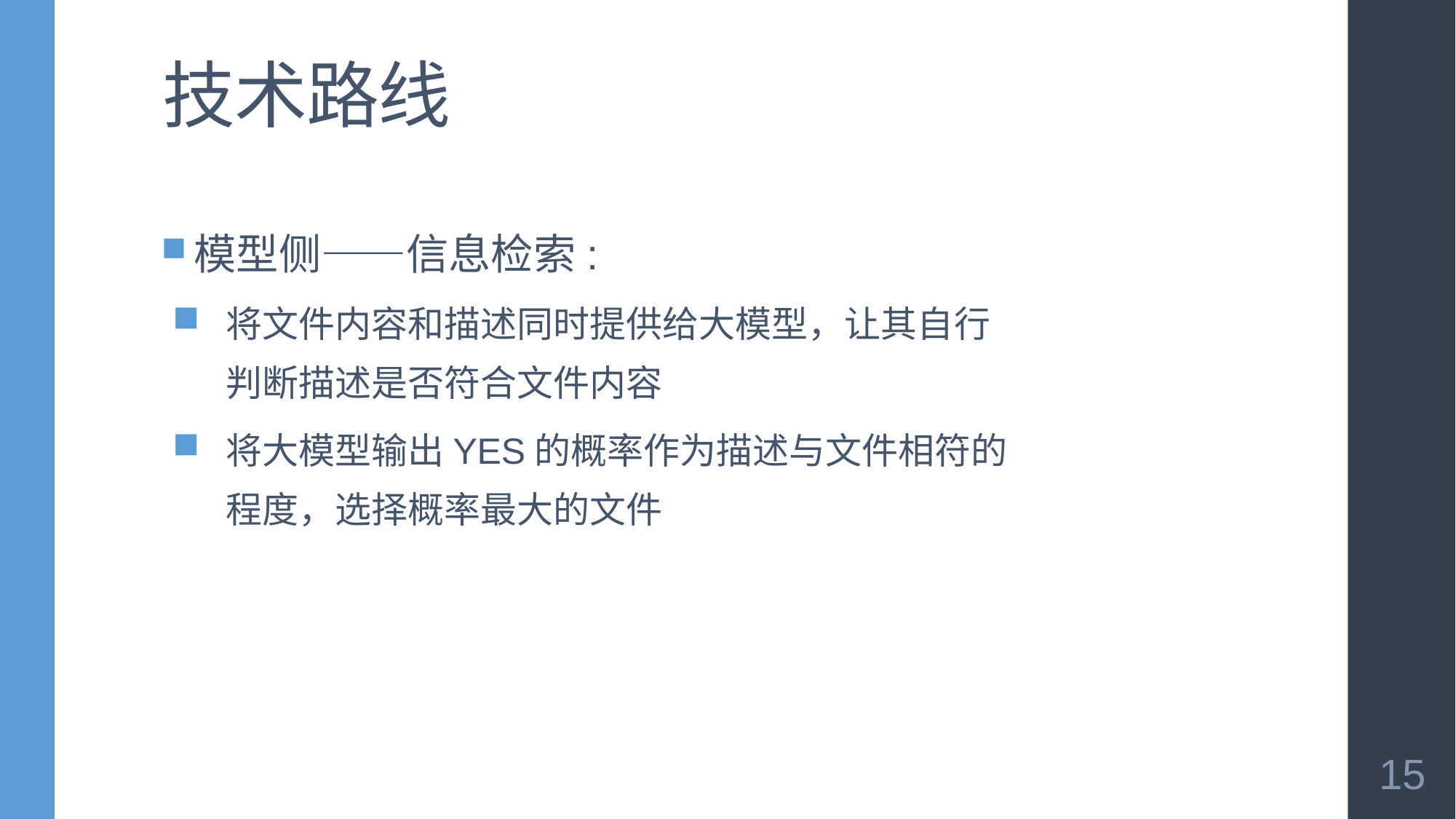

# 技术路线
模型侧——信息检索:
将文件内容和描述同时提供给大模型，让其自行判断描述是否符合文件内容
将大模型输出YES的概率作为描述与文件相符的程度，选择概率最大的文件

15